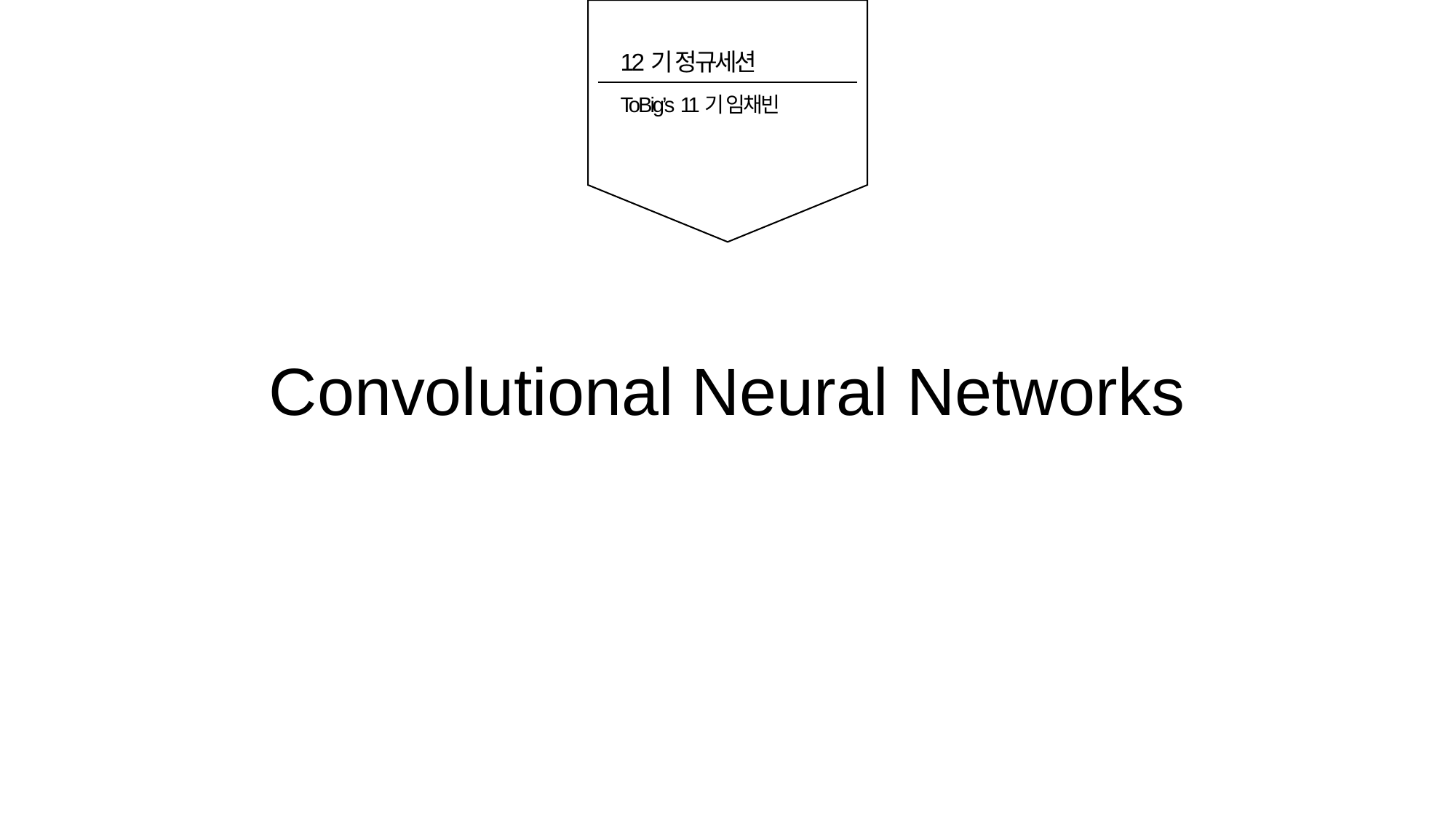

12기 정규세션
ToBig’s  11기 임채빈
Convolutional Neural Networks